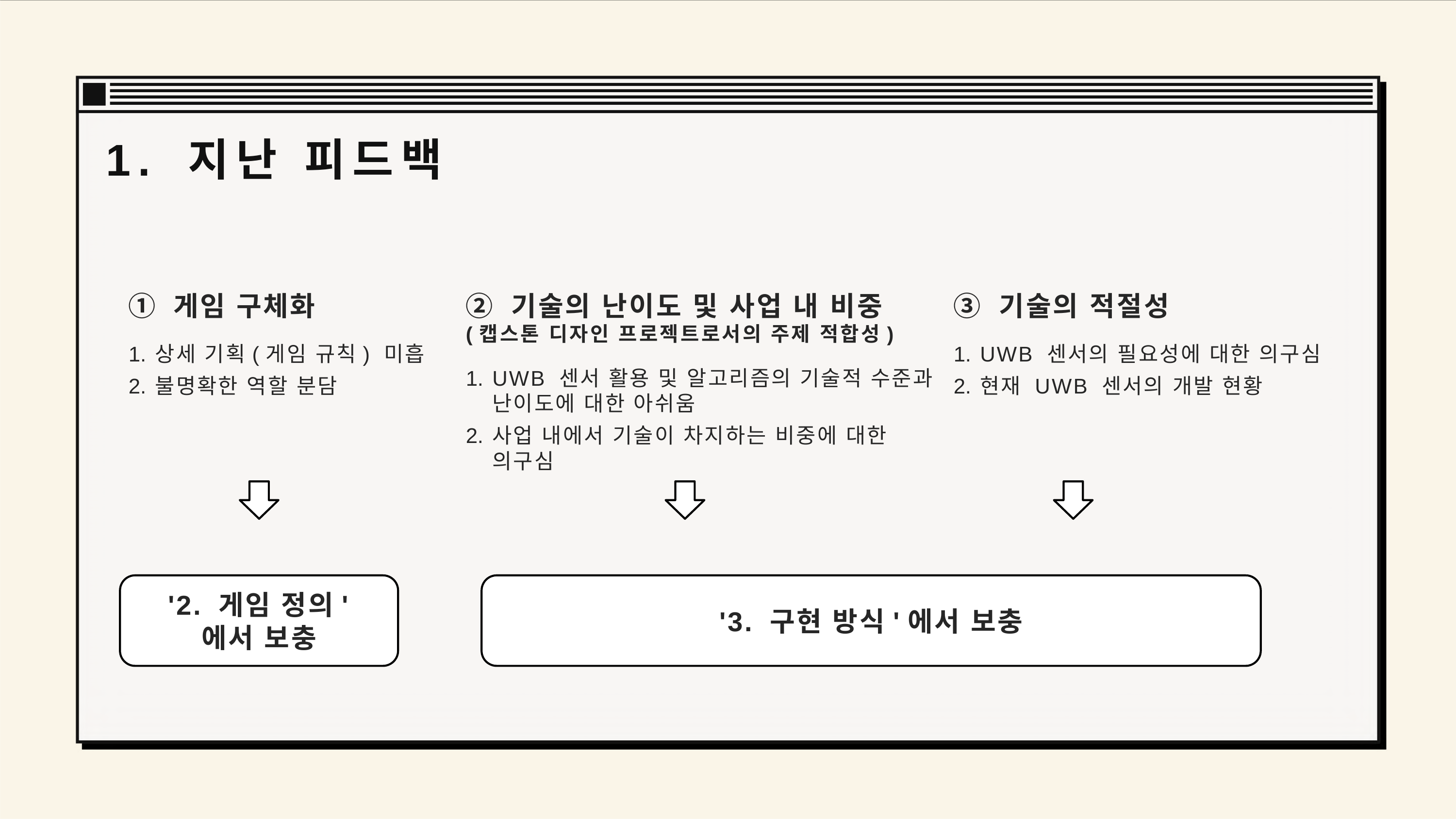

# 1. 지난 피드백
① 게임 구체화
상세 기획(게임 규칙) 미흡
불명확한 역할 분담
② 기술의 난이도 및 사업 내 비중
(캡스톤 디자인 프로젝트로서의 주제 적합성)
UWB 센서 활용 및 알고리즘의 기술적 수준과
난이도에 대한 아쉬움
사업 내에서 기술이 차지하는 비중에 대한 의구심
③ 기술의 적절성
UWB 센서의 필요성에 대한 의구심
현재 UWB 센서의 개발 현황

'2. 게임 정의'
에서 보충
'3. 구현 방식'에서 보충